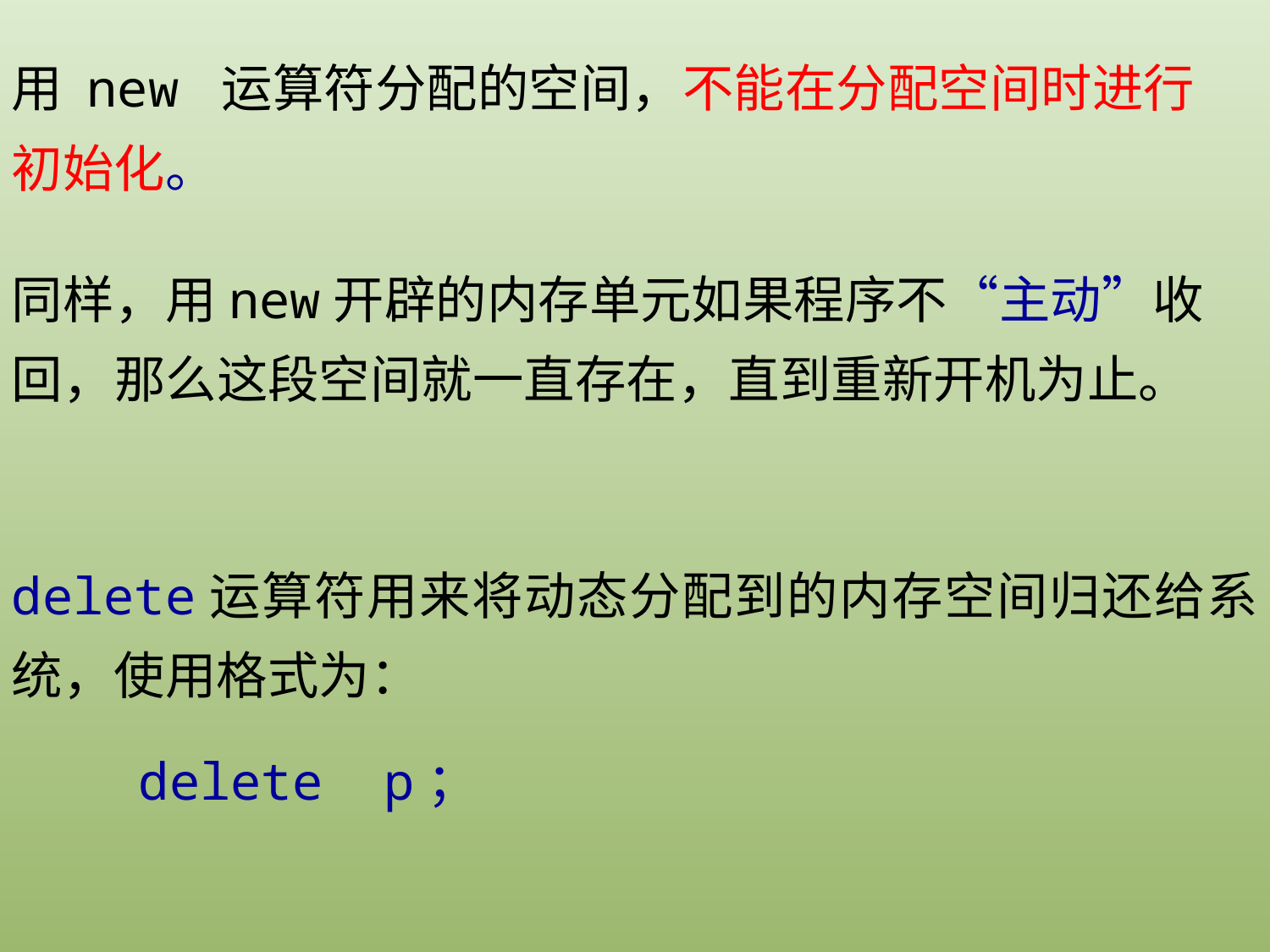

用 new 运算符分配的空间，不能在分配空间时进行初始化。
同样，用new开辟的内存单元如果程序不“主动”收回，那么这段空间就一直存在，直到重新开机为止。
delete运算符用来将动态分配到的内存空间归还给系统，使用格式为：
	delete  p；
539